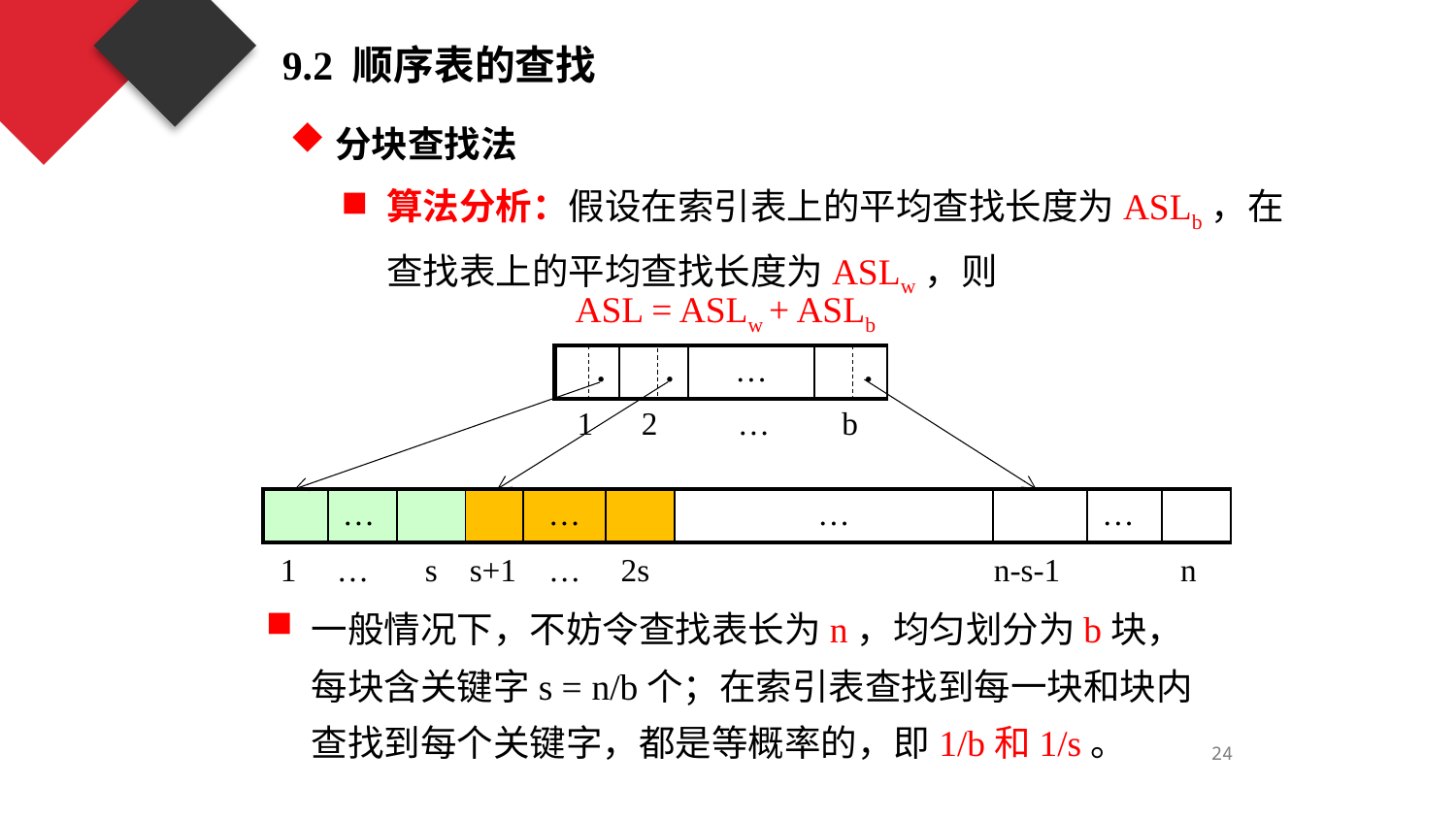

9.2 顺序表的查找
分块查找法
算法分析：假设在索引表上的平均查找长度为ASLb，在查找表上的平均查找长度为ASLw，则
ASL = ASLw + ASLb
| . | . | … | . |
| --- | --- | --- | --- |
 1      2          …         b
|  | … |  |  | … |  | … |  | … |  |
| --- | --- | --- | --- | --- | --- | --- | --- | --- | --- |
1     …       s    s+1    …     2s                                           n-s-1               n
一般情况下，不妨令查找表长为n，均匀划分为b块，每块含关键字s = n/b个；在索引表查找到每一块和块内查找到每个关键字，都是等概率的，即1/b和1/s。
24